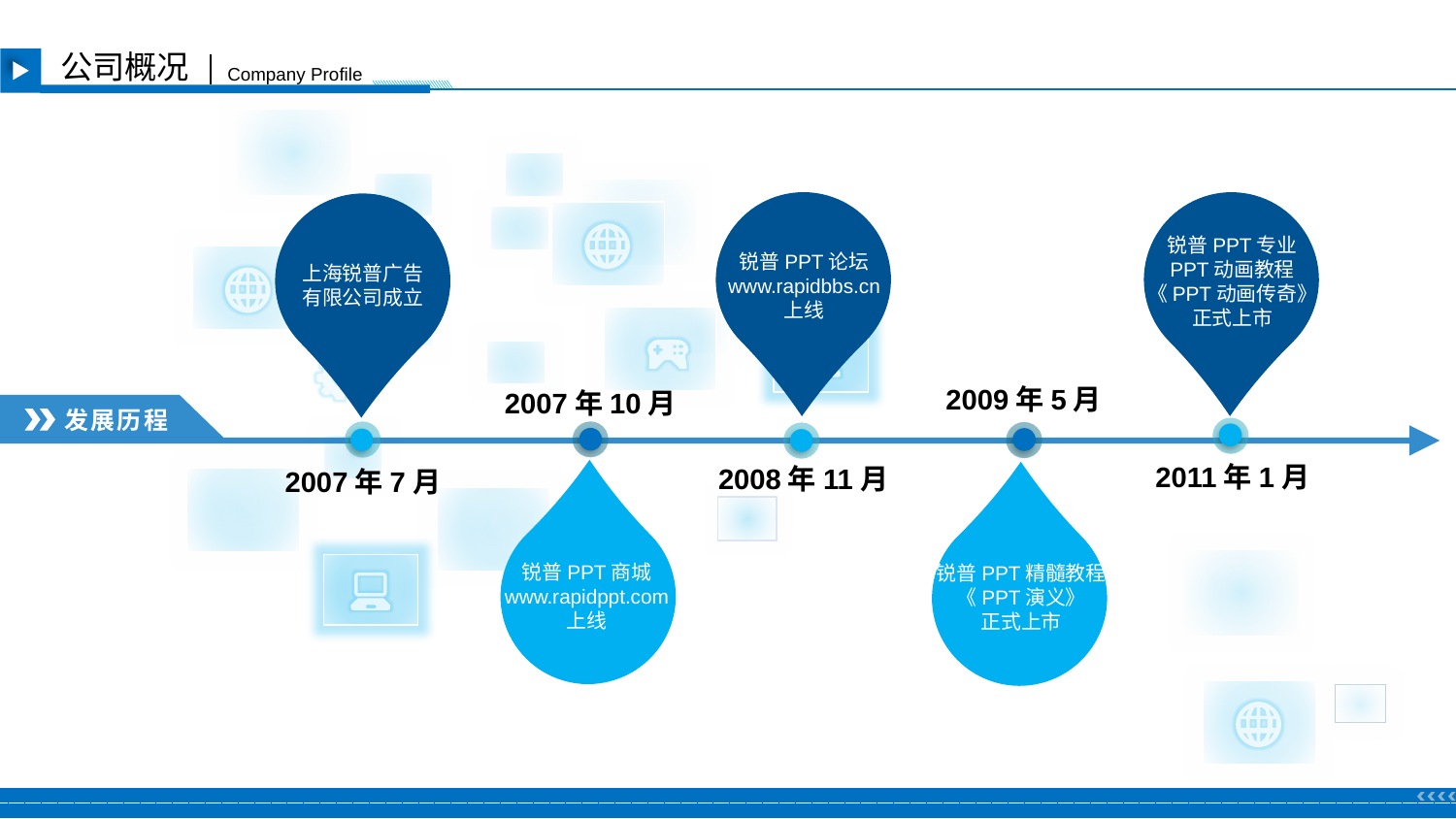

公司概况
Company Profile

锐普PPT论坛
www.rapidbbs.cn
上线

锐普PPT专业
PPT动画教程
《PPT动画传奇》
正式上市

上海锐普广告
有限公司成立
2009年5月
2007年10月

发展历程

2011年1月
2008年11月
2007年7月

锐普PPT商城
www.rapidppt.com
上线

锐普PPT精髓教程
《PPT演义》
正式上市